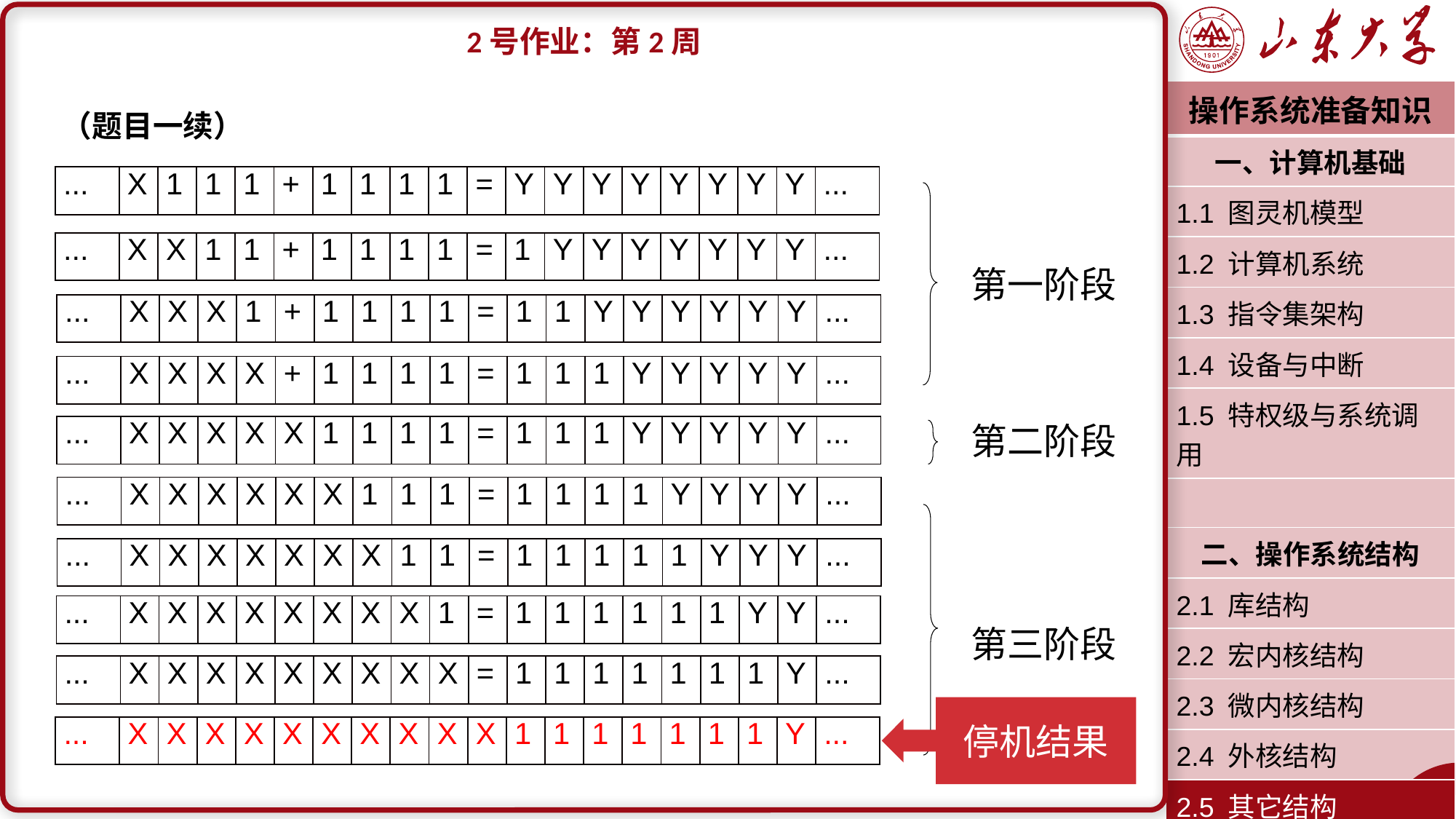

2号作业：第2周

（题目一续）
| 操作系统准备知识 |
| --- |
| 一、计算机基础 |
| 1.1 图灵机模型 |
| 1.2 计算机系统 |
| 1.3 指令集架构 |
| 1.4 设备与中断 |
| 1.5 特权级与系统调用 |
|  |
| 二、操作系统结构 |
| 2.1 库结构 |
| 2.2 宏内核结构 |
| 2.3 微内核结构 |
| 2.4 外核结构 |
| 2.5 其它结构 |
| 潘润宇 2023.02 |
| ... | X | 1 | 1 | 1 | + | 1 | 1 | 1 | 1 | = | Y | Y | Y | Y | Y | Y | Y | Y | ... |
| --- | --- | --- | --- | --- | --- | --- | --- | --- | --- | --- | --- | --- | --- | --- | --- | --- | --- | --- | --- |

| ... | X | X | 1 | 1 | + | 1 | 1 | 1 | 1 | = | 1 | Y | Y | Y | Y | Y | Y | Y | ... |
| --- | --- | --- | --- | --- | --- | --- | --- | --- | --- | --- | --- | --- | --- | --- | --- | --- | --- | --- | --- |
第一阶段
| ... | X | X | X | 1 | + | 1 | 1 | 1 | 1 | = | 1 | 1 | Y | Y | Y | Y | Y | Y | ... |
| --- | --- | --- | --- | --- | --- | --- | --- | --- | --- | --- | --- | --- | --- | --- | --- | --- | --- | --- | --- |
| ... | X | X | X | X | + | 1 | 1 | 1 | 1 | = | 1 | 1 | 1 | Y | Y | Y | Y | Y | ... |
| --- | --- | --- | --- | --- | --- | --- | --- | --- | --- | --- | --- | --- | --- | --- | --- | --- | --- | --- | --- |
第二阶段
| ... | X | X | X | X | X | 1 | 1 | 1 | 1 | = | 1 | 1 | 1 | Y | Y | Y | Y | Y | ... |
| --- | --- | --- | --- | --- | --- | --- | --- | --- | --- | --- | --- | --- | --- | --- | --- | --- | --- | --- | --- |

| ... | X | X | X | X | X | X | 1 | 1 | 1 | = | 1 | 1 | 1 | 1 | Y | Y | Y | Y | ... |
| --- | --- | --- | --- | --- | --- | --- | --- | --- | --- | --- | --- | --- | --- | --- | --- | --- | --- | --- | --- |

| ... | X | X | X | X | X | X | X | 1 | 1 | = | 1 | 1 | 1 | 1 | 1 | Y | Y | Y | ... |
| --- | --- | --- | --- | --- | --- | --- | --- | --- | --- | --- | --- | --- | --- | --- | --- | --- | --- | --- | --- |
| ... | X | X | X | X | X | X | X | X | 1 | = | 1 | 1 | 1 | 1 | 1 | 1 | Y | Y | ... |
| --- | --- | --- | --- | --- | --- | --- | --- | --- | --- | --- | --- | --- | --- | --- | --- | --- | --- | --- | --- |
第三阶段
| ... | X | X | X | X | X | X | X | X | X | = | 1 | 1 | 1 | 1 | 1 | 1 | 1 | Y | ... |
| --- | --- | --- | --- | --- | --- | --- | --- | --- | --- | --- | --- | --- | --- | --- | --- | --- | --- | --- | --- |
停机结果
| ... | X | X | X | X | X | X | X | X | X | X | 1 | 1 | 1 | 1 | 1 | 1 | 1 | Y | ... |
| --- | --- | --- | --- | --- | --- | --- | --- | --- | --- | --- | --- | --- | --- | --- | --- | --- | --- | --- | --- |